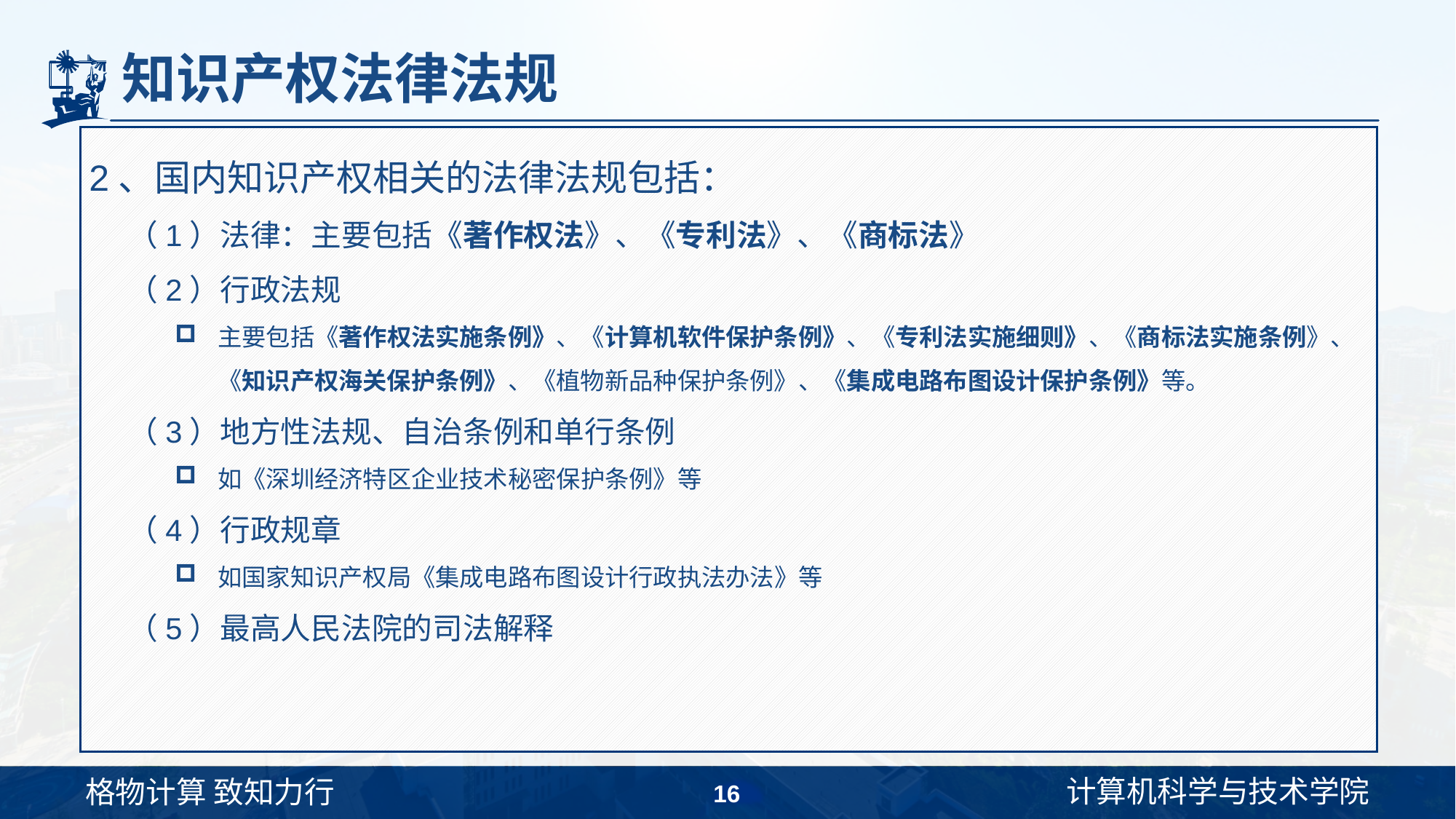

# 知识产权法律法规
2、国内知识产权相关的法律法规包括：
（1）法律：主要包括《著作权法》、《专利法》、《商标法》
（2）行政法规
主要包括《著作权法实施条例》、《计算机软件保护条例》、《专利法实施细则》、《商标法实施条例》、《知识产权海关保护条例》、《植物新品种保护条例》、《集成电路布图设计保护条例》等。
（3）地方性法规、自治条例和单行条例
如《深圳经济特区企业技术秘密保护条例》等
（4）行政规章
如国家知识产权局《集成电路布图设计行政执法办法》等
（5）最高人民法院的司法解释
16